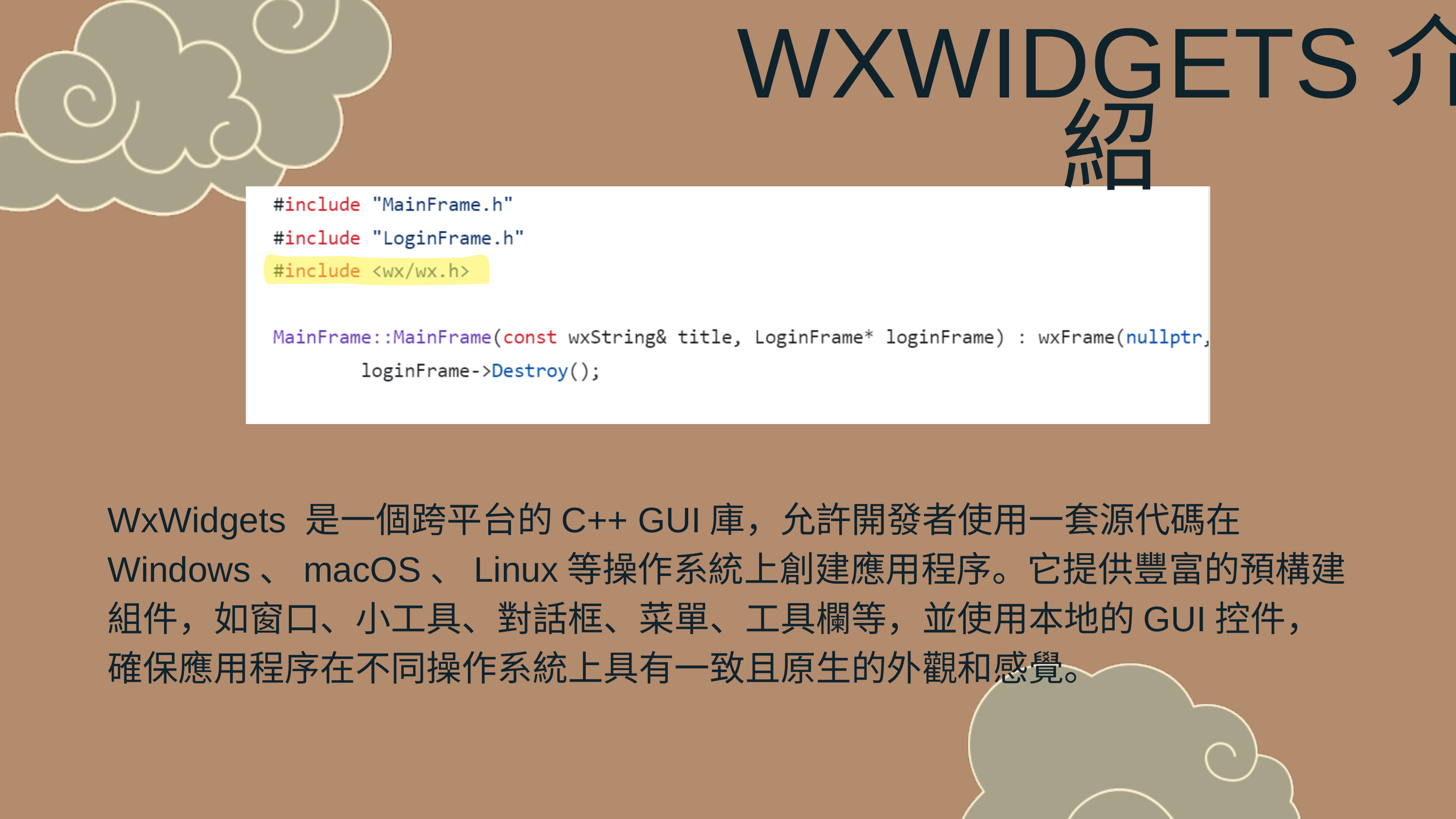

WXWIDGETS介紹

WxWidgets 是一個跨平台的C++ GUI庫，允許開發者使用一套源代碼在Windows、macOS、Linux等操作系統上創建應用程序。它提供豐富的預構建組件，如窗口、小工具、對話框、菜單、工具欄等，並使用本地的GUI控件，確保應用程序在不同操作系統上具有一致且原生的外觀和感覺。